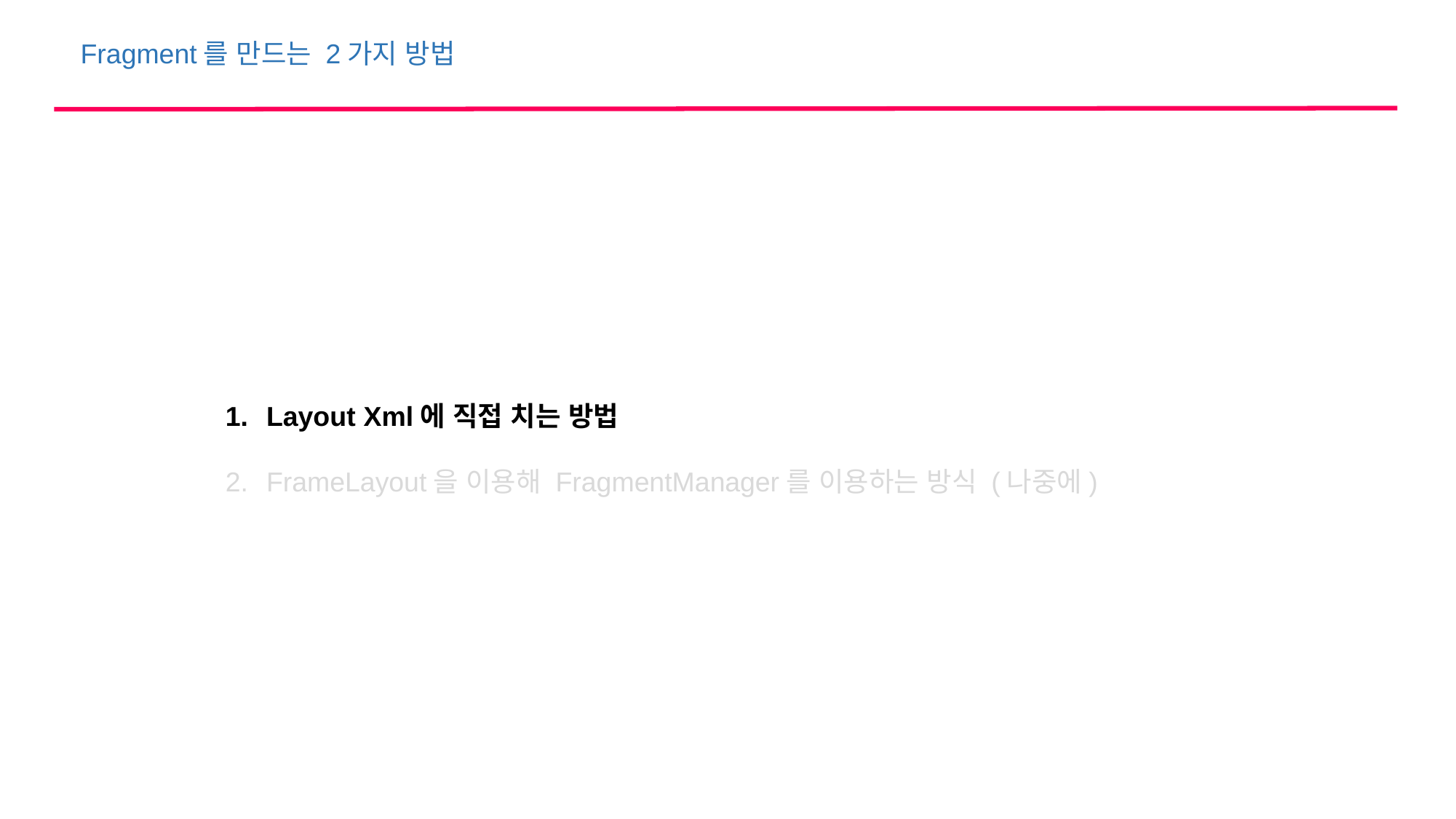

Fragment를 만드는 2가지 방법
Layout Xml에 직접 치는 방법
FrameLayout을 이용해 FragmentManager를 이용하는 방식 (나중에)